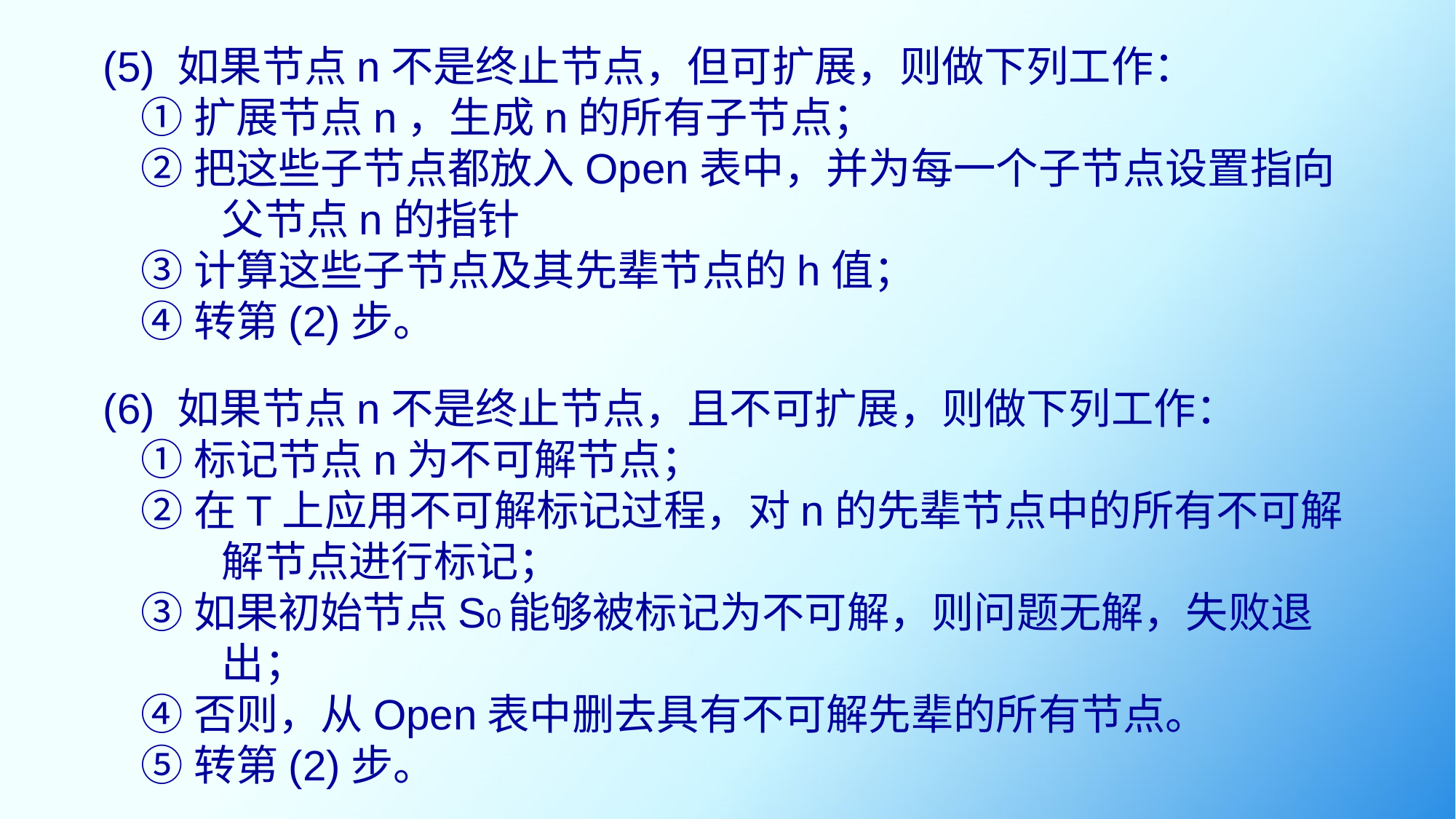

(5) 如果节点n不是终止节点，但可扩展，则做下列工作：
    ①扩展节点n，生成n的所有子节点；
    ②把这些子节点都放入Open表中，并为每一个子节点设置指向	 父节点n的指针
    ③计算这些子节点及其先辈节点的h值；
    ④转第(2)步。
(6) 如果节点n不是终止节点，且不可扩展，则做下列工作：
    ①标记节点n为不可解节点；
    ②在T上应用不可解标记过程，对n的先辈节点中的所有不可解	 解节点进行标记；
    ③如果初始节点S0能够被标记为不可解，则问题无解，失败退	 出；
    ④否则，从Open表中删去具有不可解先辈的所有节点。
    ⑤转第(2)步。